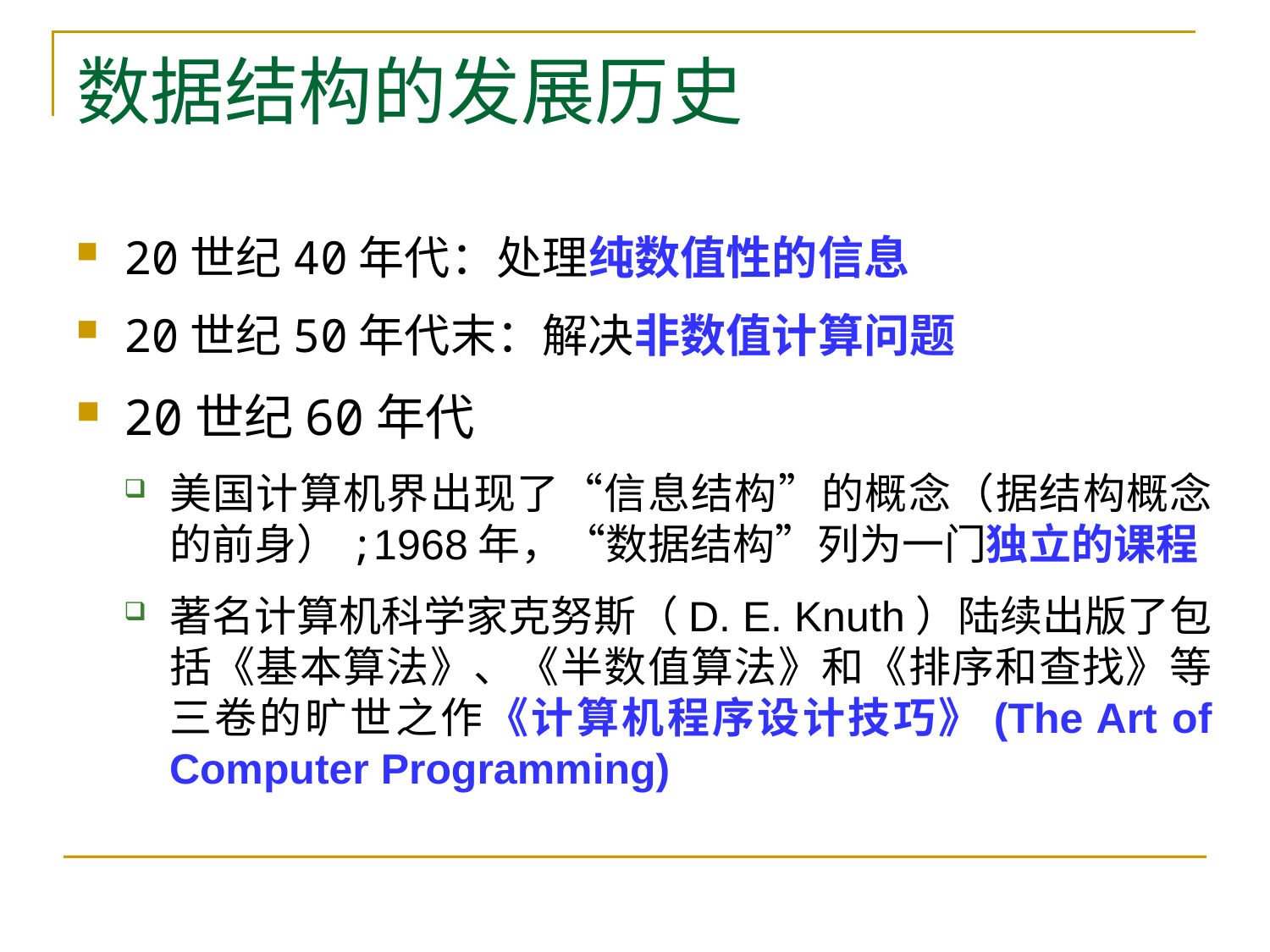

# 数据结构的发展历史
20世纪40年代：处理纯数值性的信息
20世纪50年代末：解决非数值计算问题
20世纪60年代
美国计算机界出现了“信息结构”的概念（据结构概念的前身）;1968年，“数据结构”列为一门独立的课程
著名计算机科学家克努斯（D. E. Knuth）陆续出版了包括《基本算法》、《半数值算法》和《排序和查找》等三卷的旷世之作《计算机程序设计技巧》(The Art of Computer Programming)